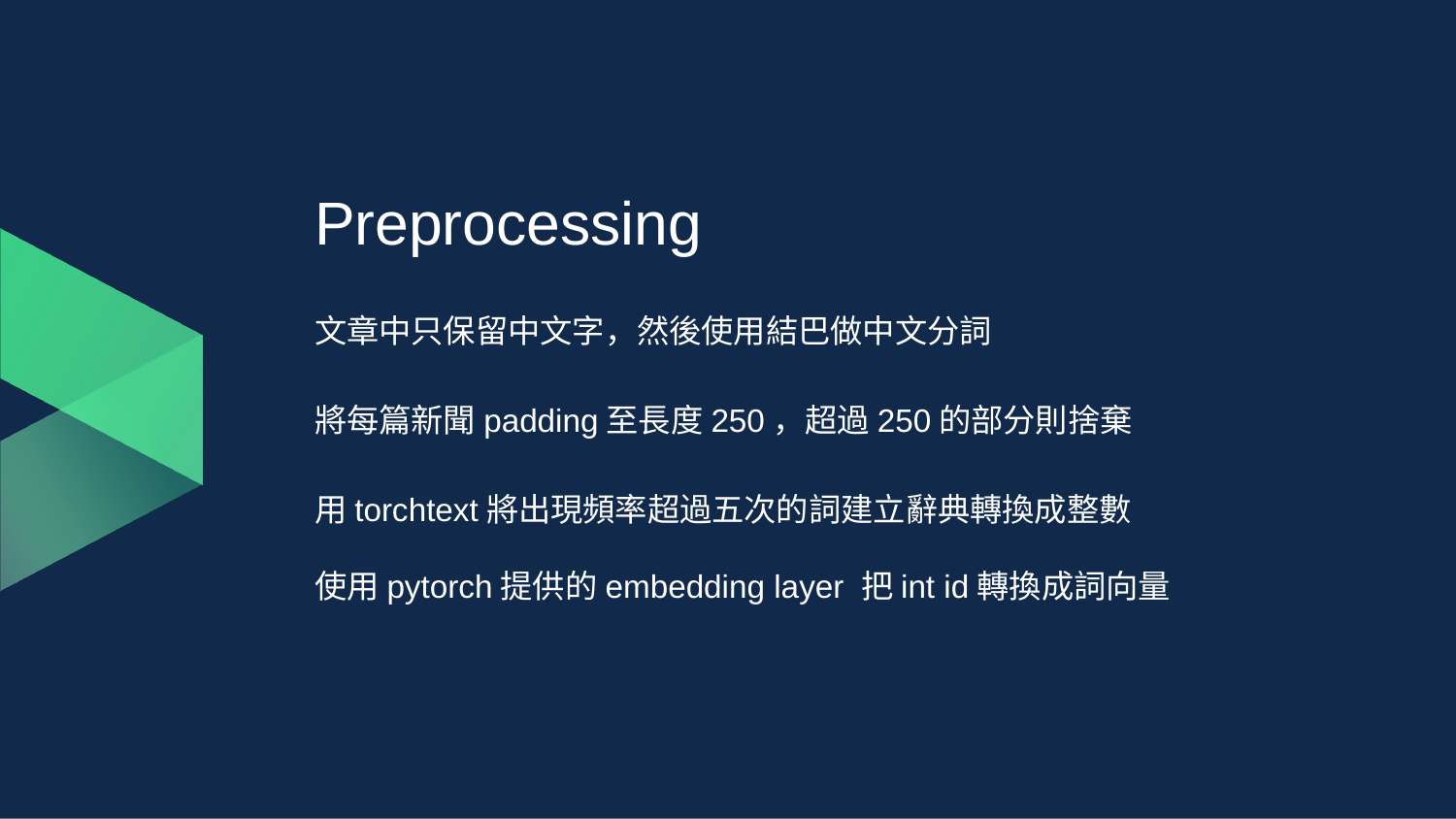

# Preprocessing
文章中只保留中文字，然後使用結巴做中文分詞

將每篇新聞padding至長度250，超過250的部分則捨棄

用torchtext將出現頻率超過五次的詞建立辭典轉換成整數
使用pytorch提供的embedding layer 把int id轉換成詞向量